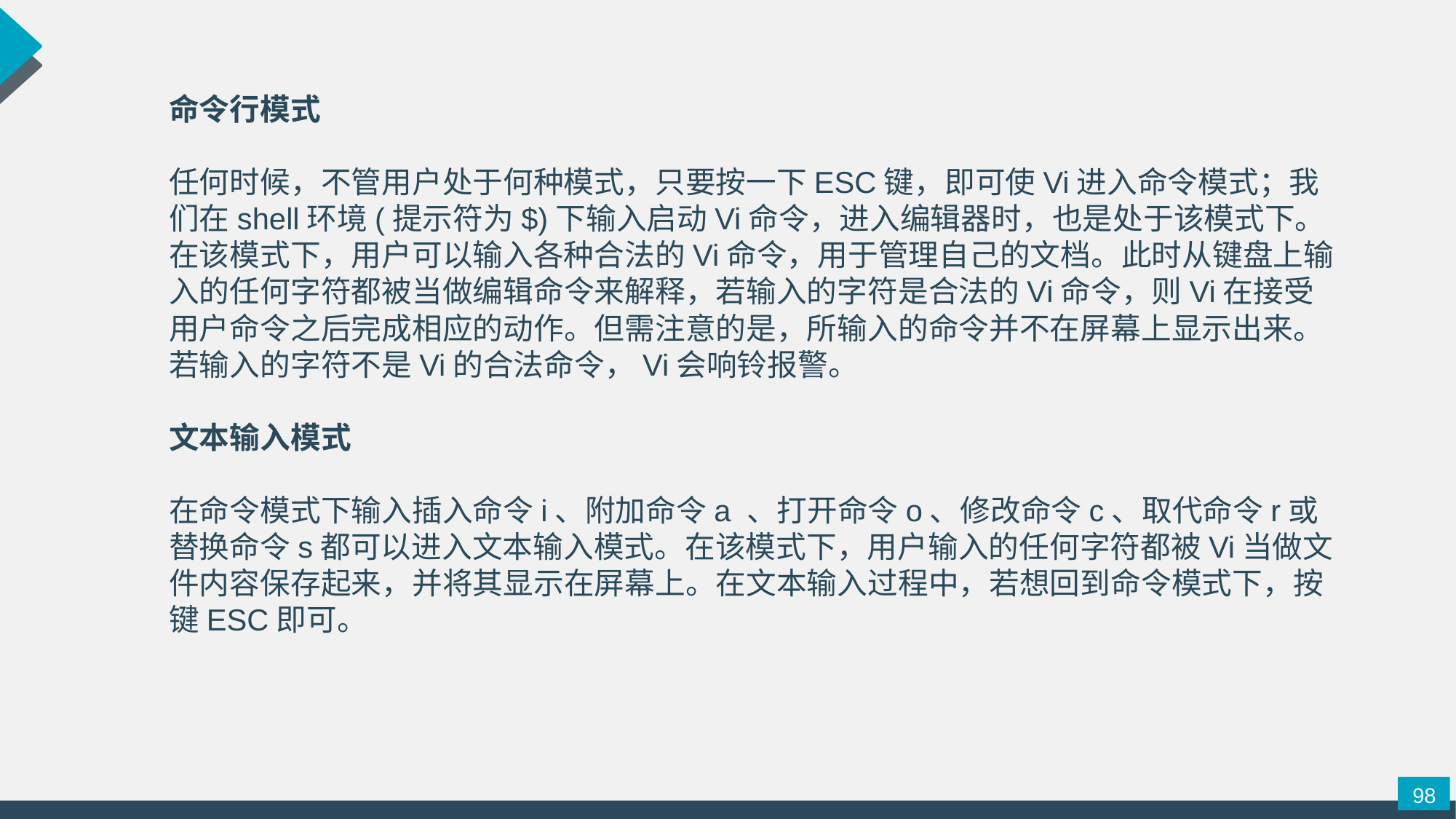

命令行模式

任何时候，不管用户处于何种模式，只要按一下ESC键，即可使Vi进入命令模式；我们在shell环境(提示符为$)下输入启动Vi命令，进入编辑器时，也是处于该模式下。在该模式下，用户可以输入各种合法的Vi命令，用于管理自己的文档。此时从键盘上输入的任何字符都被当做编辑命令来解释，若输入的字符是合法的Vi命令，则Vi在接受用户命令之后完成相应的动作。但需注意的是，所输入的命令并不在屏幕上显示出来。若输入的字符不是Vi的合法命令，Vi会响铃报警。

文本输入模式

在命令模式下输入插入命令i、附加命令a 、打开命令o、修改命令c、取代命令r或替换命令s都可以进入文本输入模式。在该模式下，用户输入的任何字符都被Vi当做文件内容保存起来，并将其显示在屏幕上。在文本输入过程中，若想回到命令模式下，按键ESC即可。